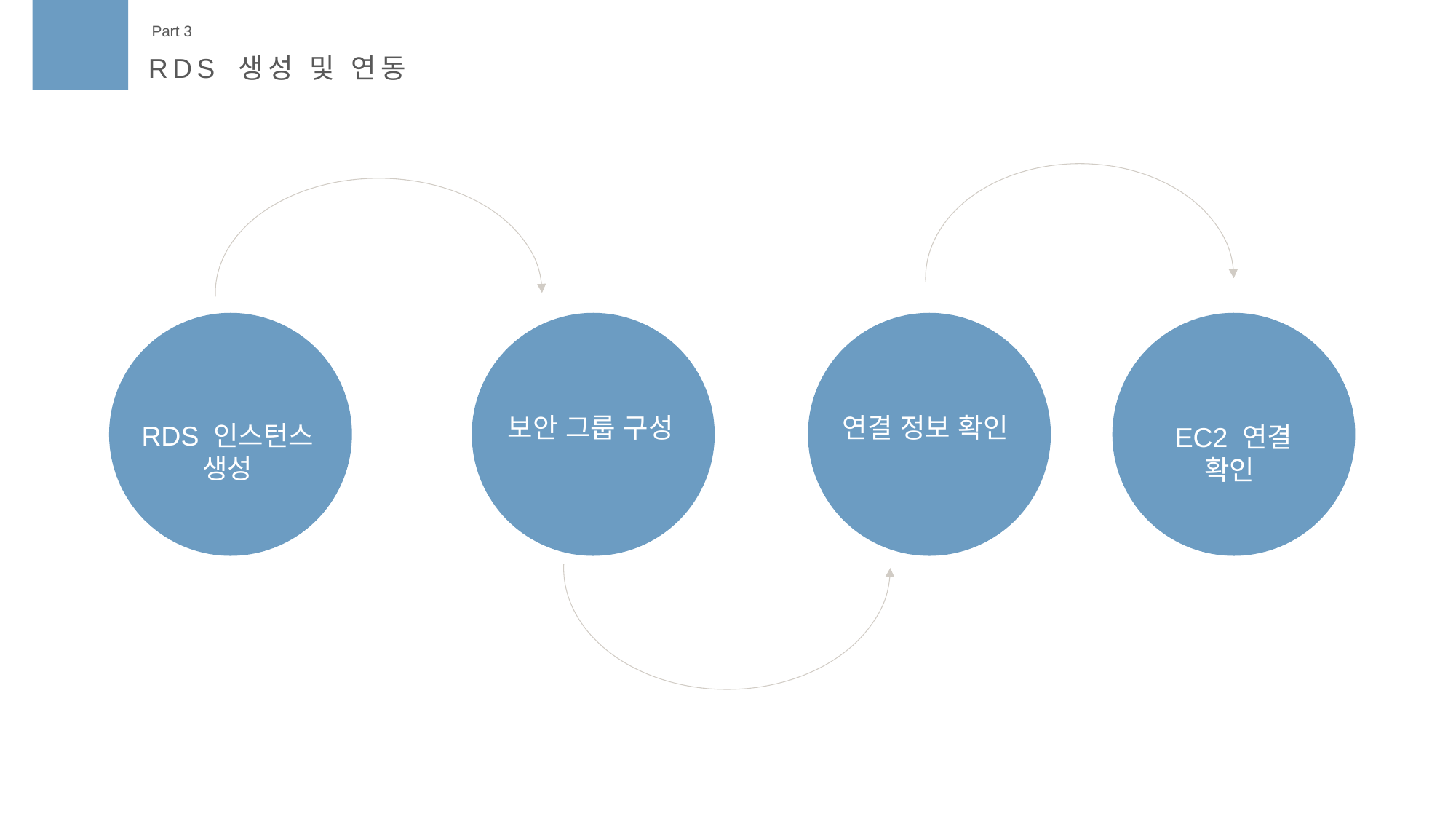

Part 3
RDS 생성 및 연동

보안 그룹 구성
연결 정보 확인
RDS 인스턴스 생성
EC2 연결 확인